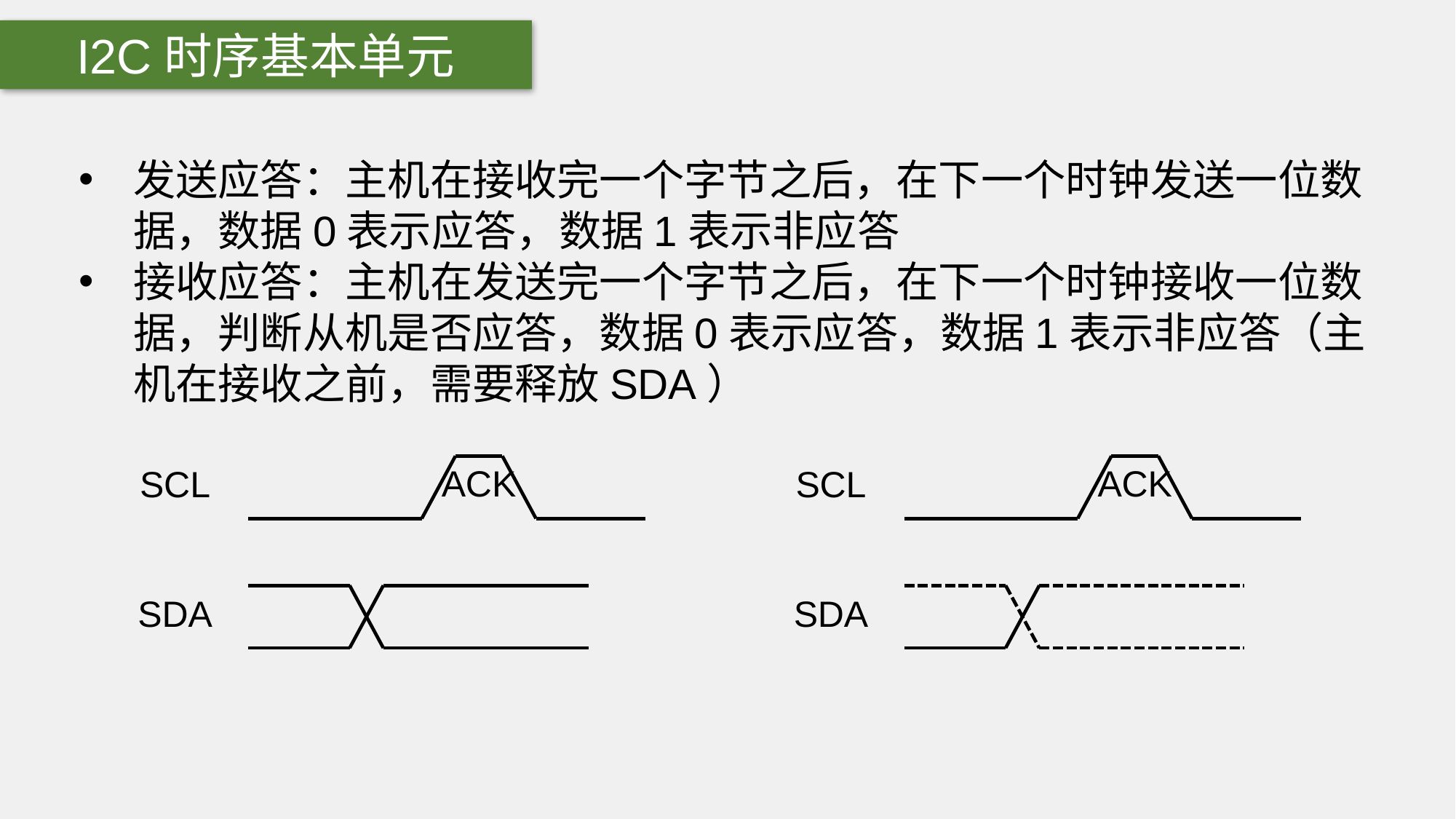

I2C时序基本单元
发送应答：主机在接收完一个字节之后，在下一个时钟发送一位数据，数据0表示应答，数据1表示非应答
接收应答：主机在发送完一个字节之后，在下一个时钟接收一位数据，判断从机是否应答，数据0表示应答，数据1表示非应答（主机在接收之前，需要释放SDA）
ACK
ACK
SCL
SCL
SDA
SDA